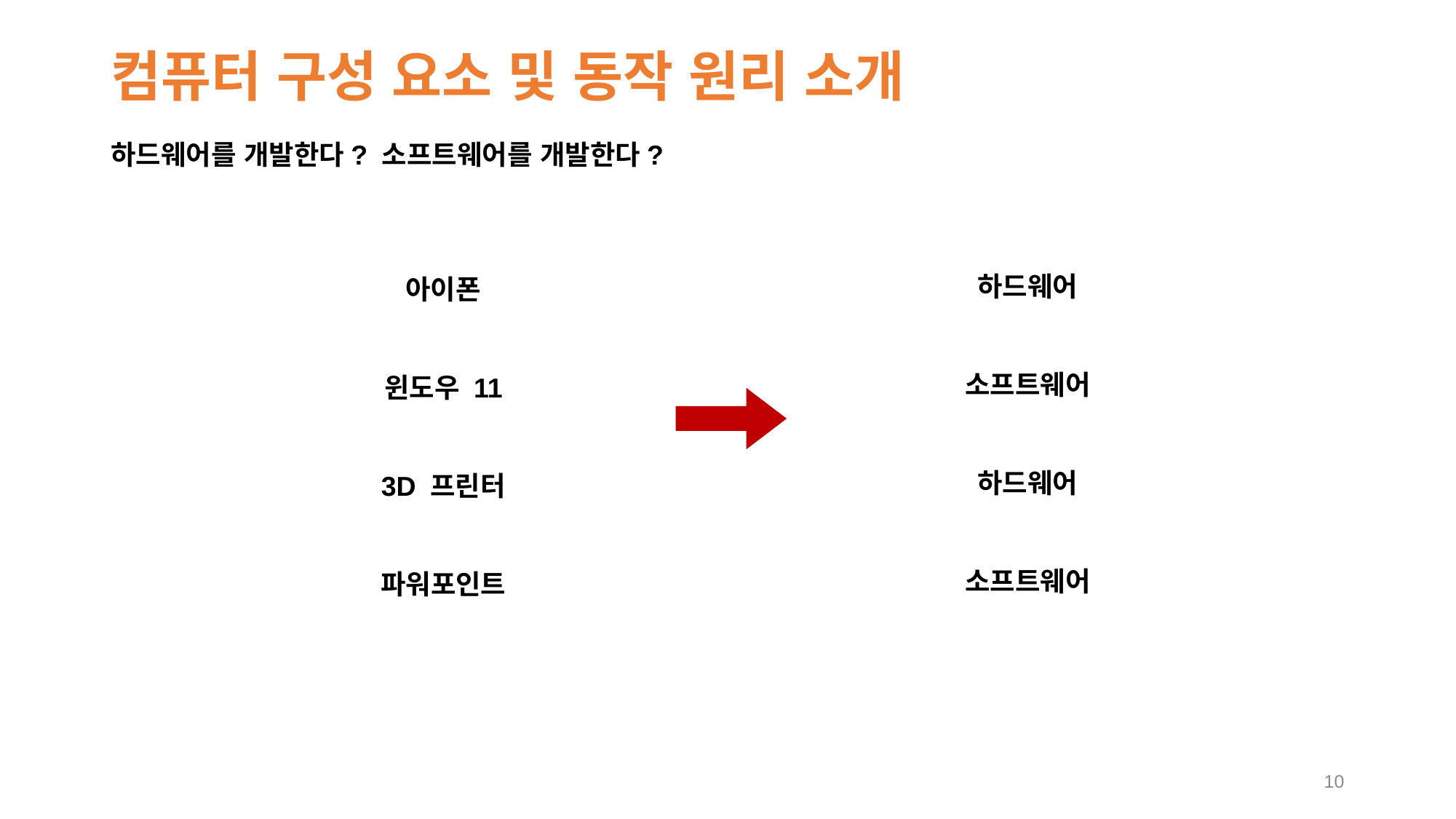

# 컴퓨터 구성 요소 및 동작 원리 소개
하드웨어를 개발한다? 소프트웨어를 개발한다?

하드웨어

소프트웨어

하드웨어

소프트웨어
아이폰

윈도우 11

3D 프린터

파워포인트

10